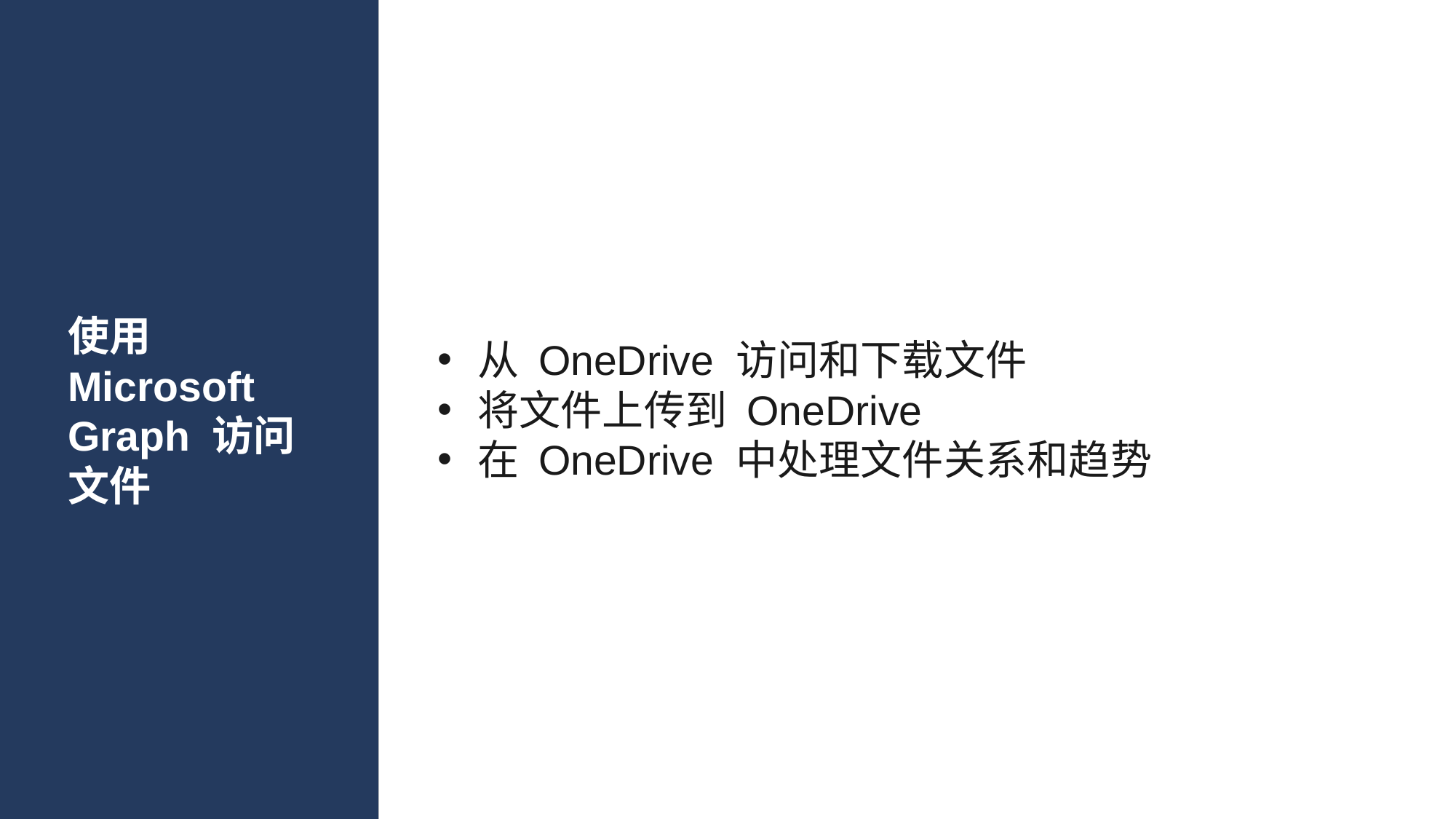

# 使用 Microsoft Graph 访问文件
从 OneDrive 访问和下载文件
将文件上传到 OneDrive
在 OneDrive 中处理文件关系和趋势